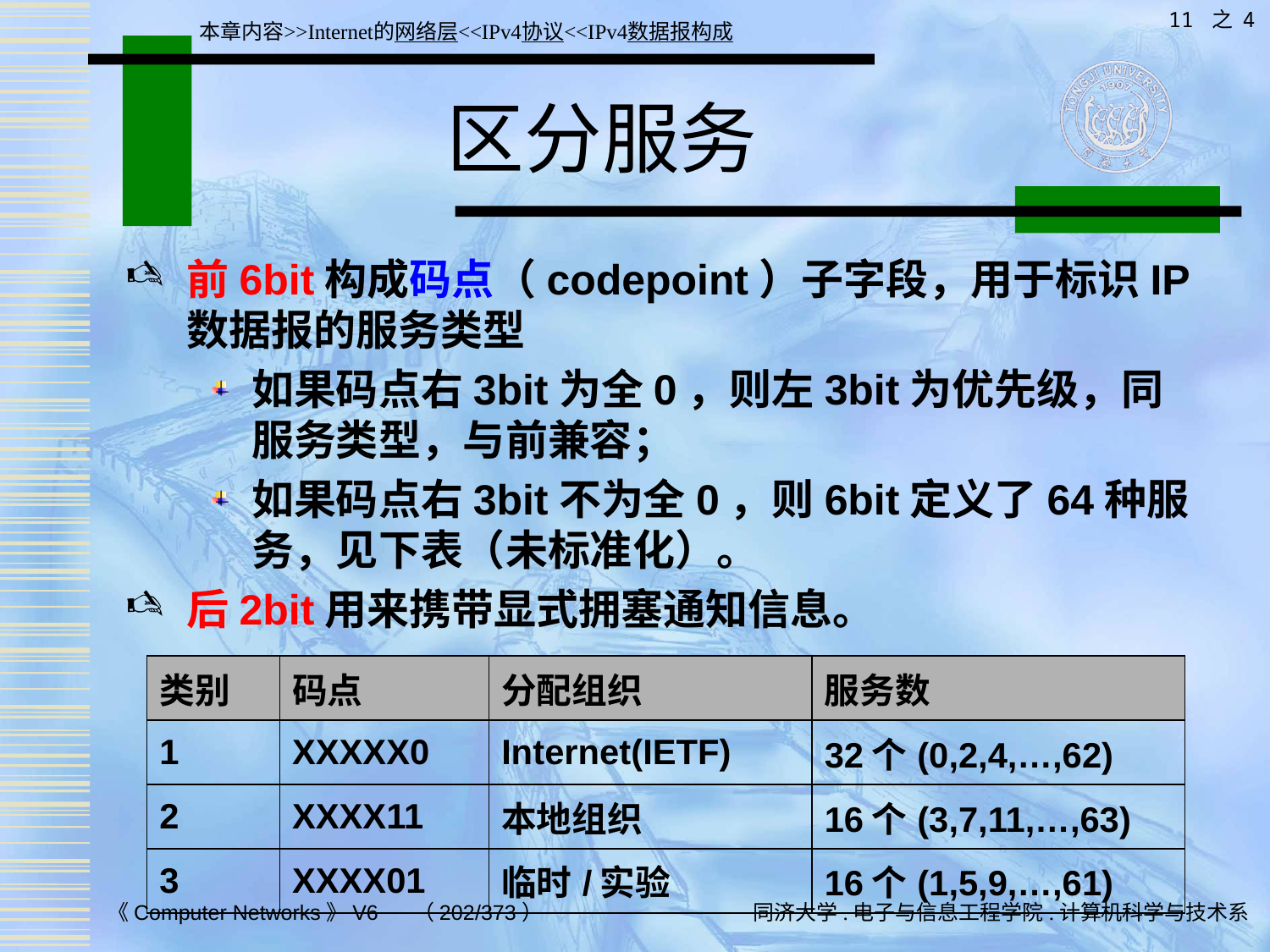

11 之 4
本章内容>>Internet的网络层<<IPv4协议<<IPv4数据报构成
# 区分服务
前6bit构成码点（codepoint）子字段，用于标识IP数据报的服务类型
如果码点右3bit为全0，则左3bit为优先级，同服务类型，与前兼容；
如果码点右3bit不为全0，则6bit定义了64种服务，见下表（未标准化）。
后2bit用来携带显式拥塞通知信息。

| 类别 | 码点 | 分配组织 | 服务数 |
| --- | --- | --- | --- |
| 1 | XXXXX0 | Internet(IETF) | 32个(0,2,4,…,62) |
| 2 | XXXX11 | 本地组织 | 16个(3,7,11,…,63) |
| 3 | XXXX01 | 临时/实验 | 16个(1,5,9,…,61) |